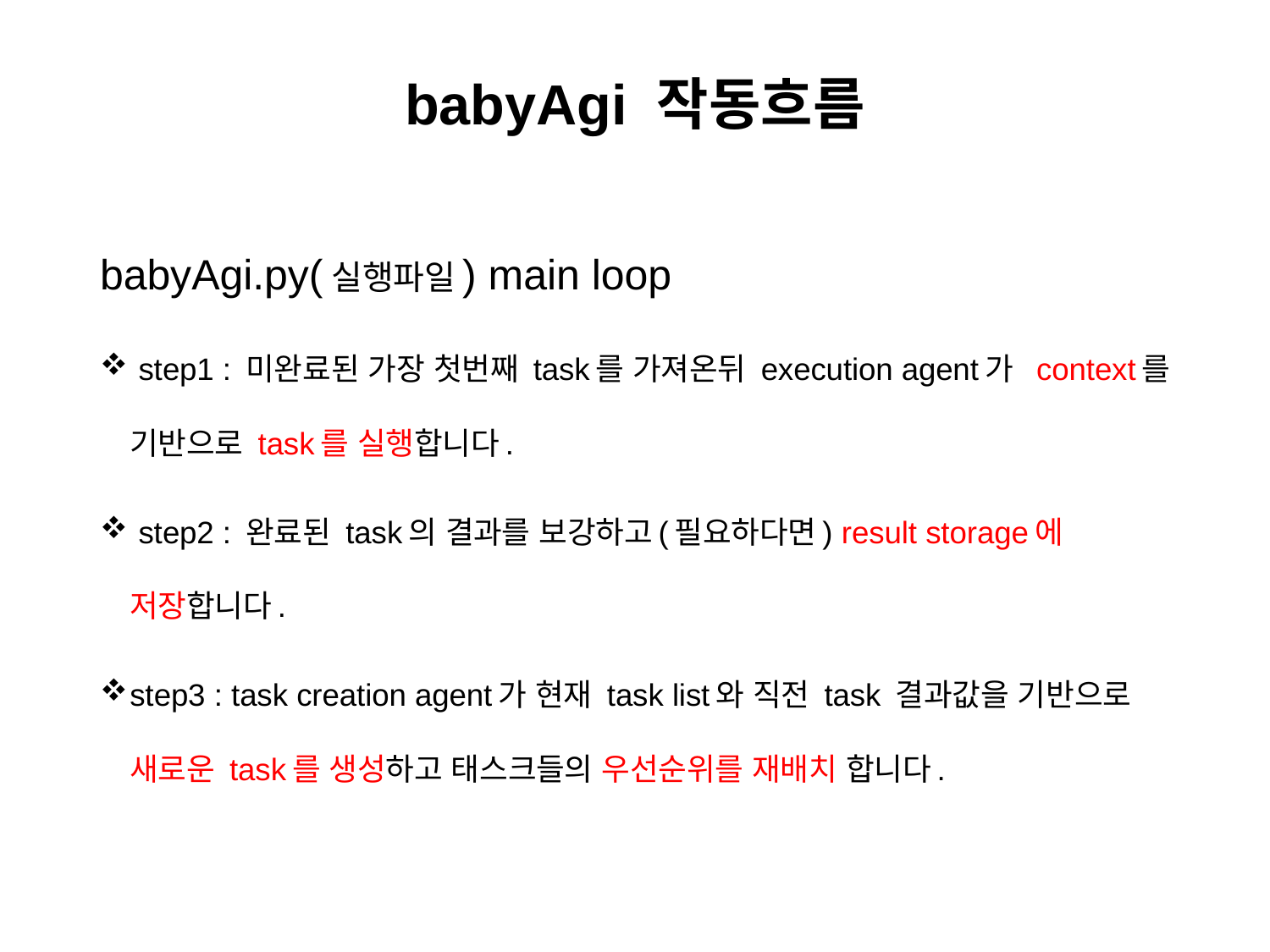

# babyAgi 작동흐름
babyAgi.py(실행파일) main loop
 step1 : 미완료된 가장 첫번째 task를 가져온뒤 execution agent가  context를 기반으로 task를 실행합니다.
 step2 : 완료된 task의 결과를 보강하고(필요하다면) result storage에 저장합니다.
step3 : task creation agent가 현재 task list와 직전 task 결과값을 기반으로 새로운 task를 생성하고 태스크들의 우선순위를 재배치 합니다.